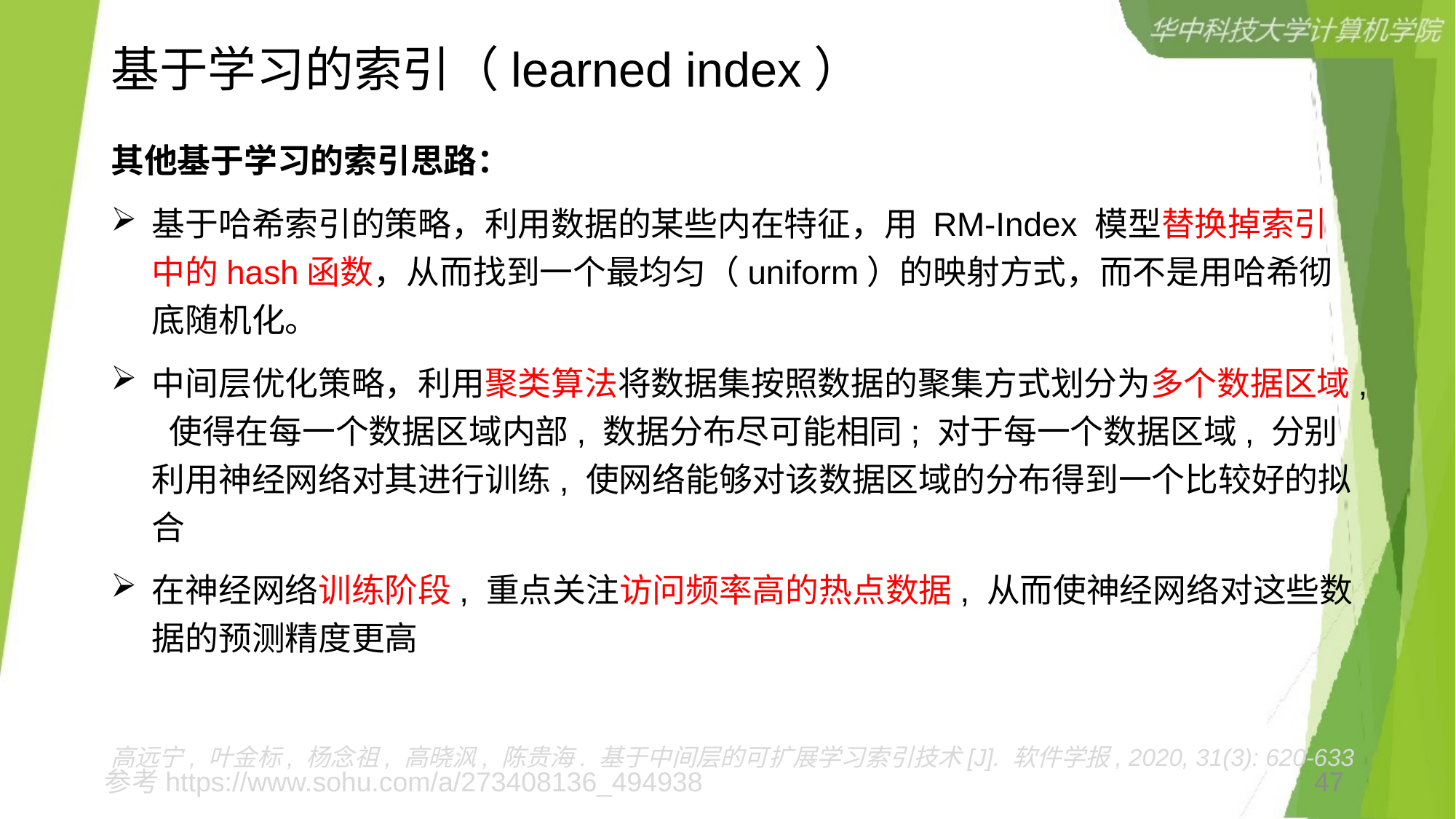

# 基于学习的索引（learned index）
其他基于学习的索引思路：
基于哈希索引的策略，利用数据的某些内在特征，用 RM-Index 模型替换掉索引中的hash函数，从而找到一个最均匀（uniform）的映射方式，而不是用哈希彻底随机化。
中间层优化策略，利用聚类算法将数据集按照数据的聚集方式划分为多个数据区域, 使得在每一个数据区域内部, 数据分布尽可能相同; 对于每一个数据区域, 分别利用神经网络对其进行训练, 使网络能够对该数据区域的分布得到一个比较好的拟合
在神经网络训练阶段, 重点关注访问频率高的热点数据, 从而使神经网络对这些数据的预测精度更高

高远宁, 叶金标, 杨念祖, 高晓沨, 陈贵海. 基于中间层的可扩展学习索引技术[J]. 软件学报, 2020, 31(3): 620-633
参考https://www.sohu.com/a/273408136_494938
47